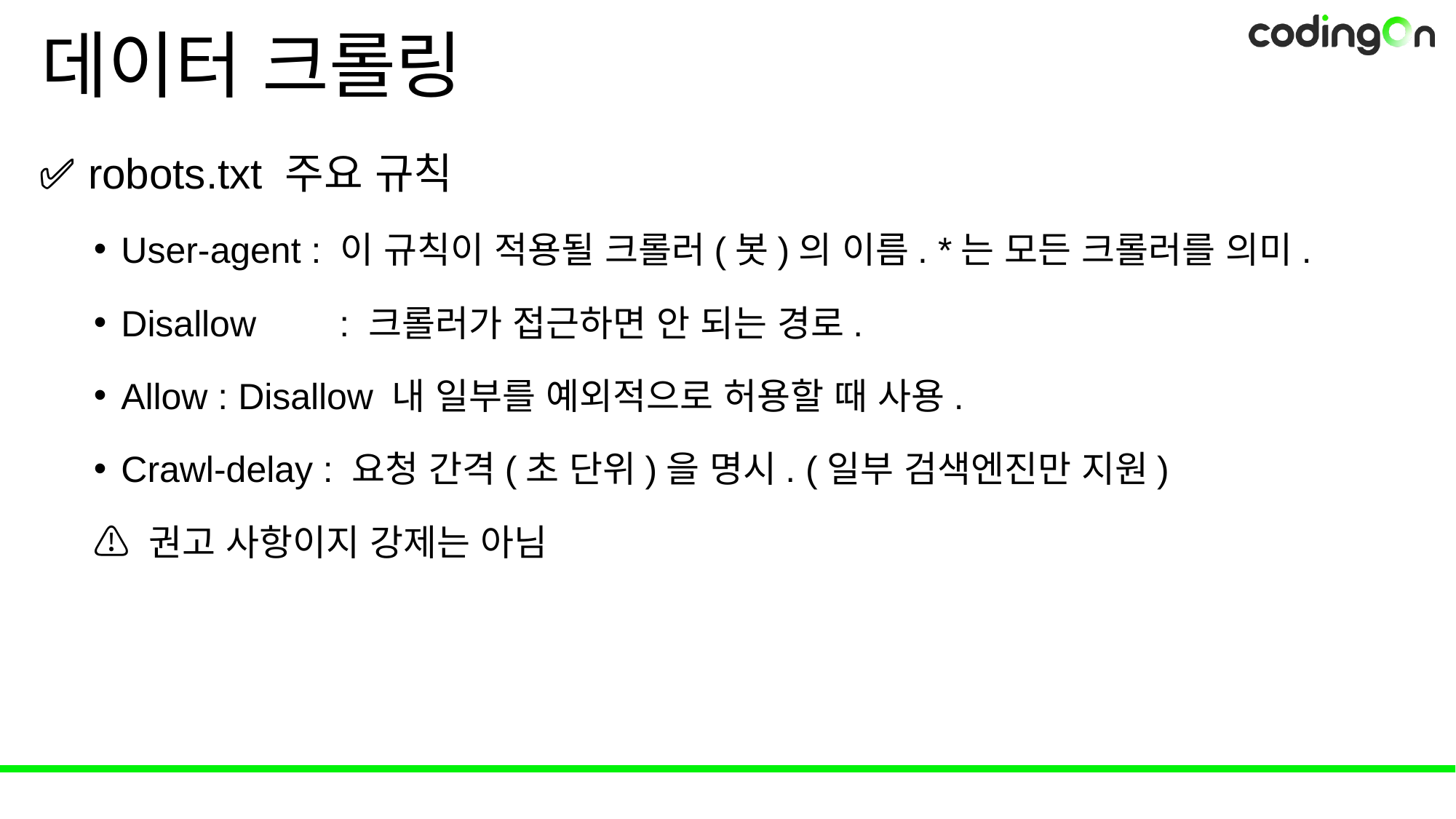

# 데이터 크롤링
✅ robots.txt 주요 규칙
User-agent : 이 규칙이 적용될 크롤러(봇)의 이름. *는 모든 크롤러를 의미.
Disallow	: 크롤러가 접근하면 안 되는 경로.
Allow : Disallow 내 일부를 예외적으로 허용할 때 사용.
Crawl-delay : 요청 간격(초 단위)을 명시. (일부 검색엔진만 지원)
⚠️ 권고 사항이지 강제는 아님